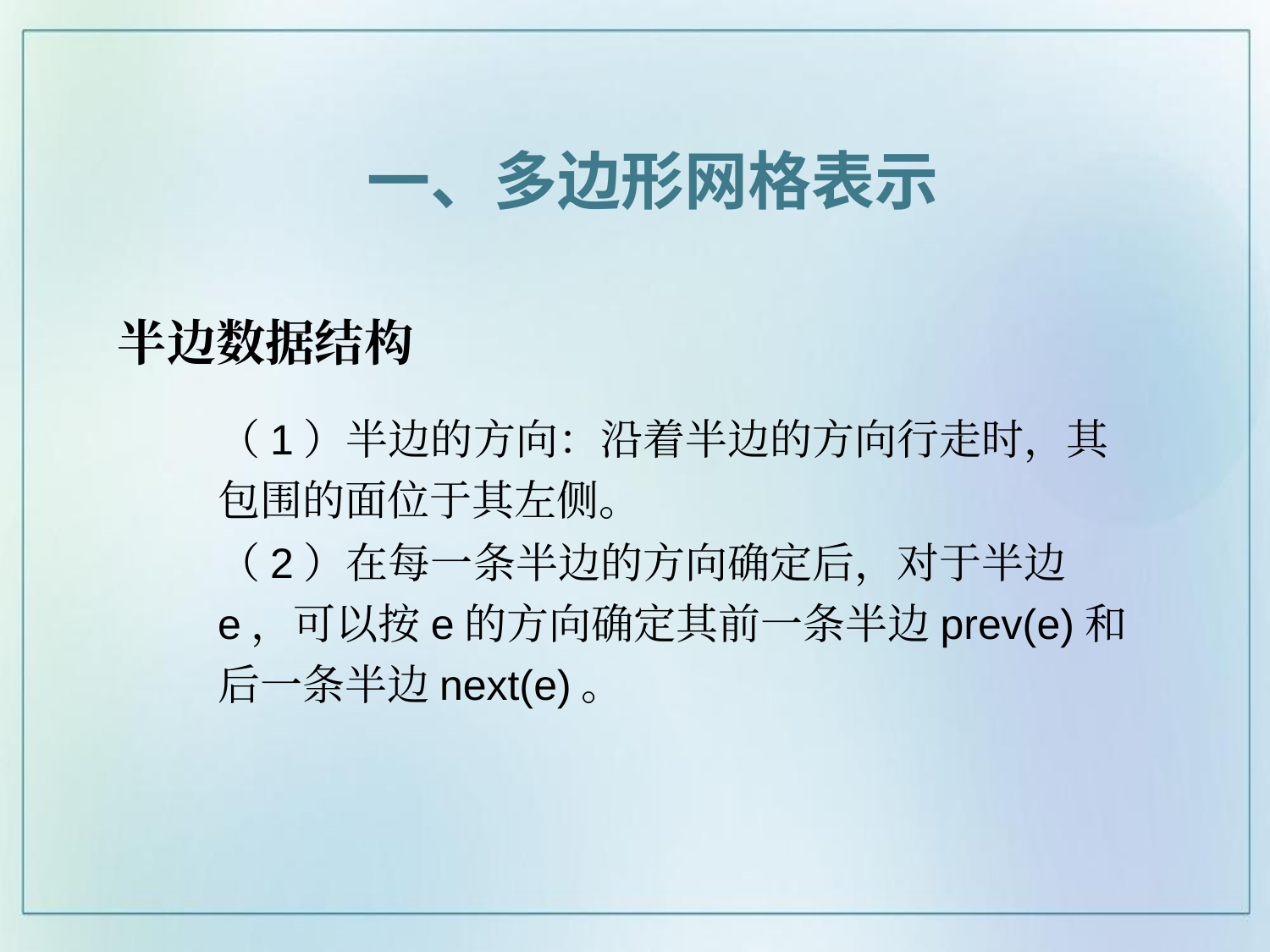

一、多边形网格表示
# 半边数据结构
（1）半边的方向：沿着半边的方向行走时，其包围的面位于其左侧。
（2）在每一条半边的方向确定后，对于半边e，可以按e的方向确定其前一条半边prev(e)和后一条半边next(e)。